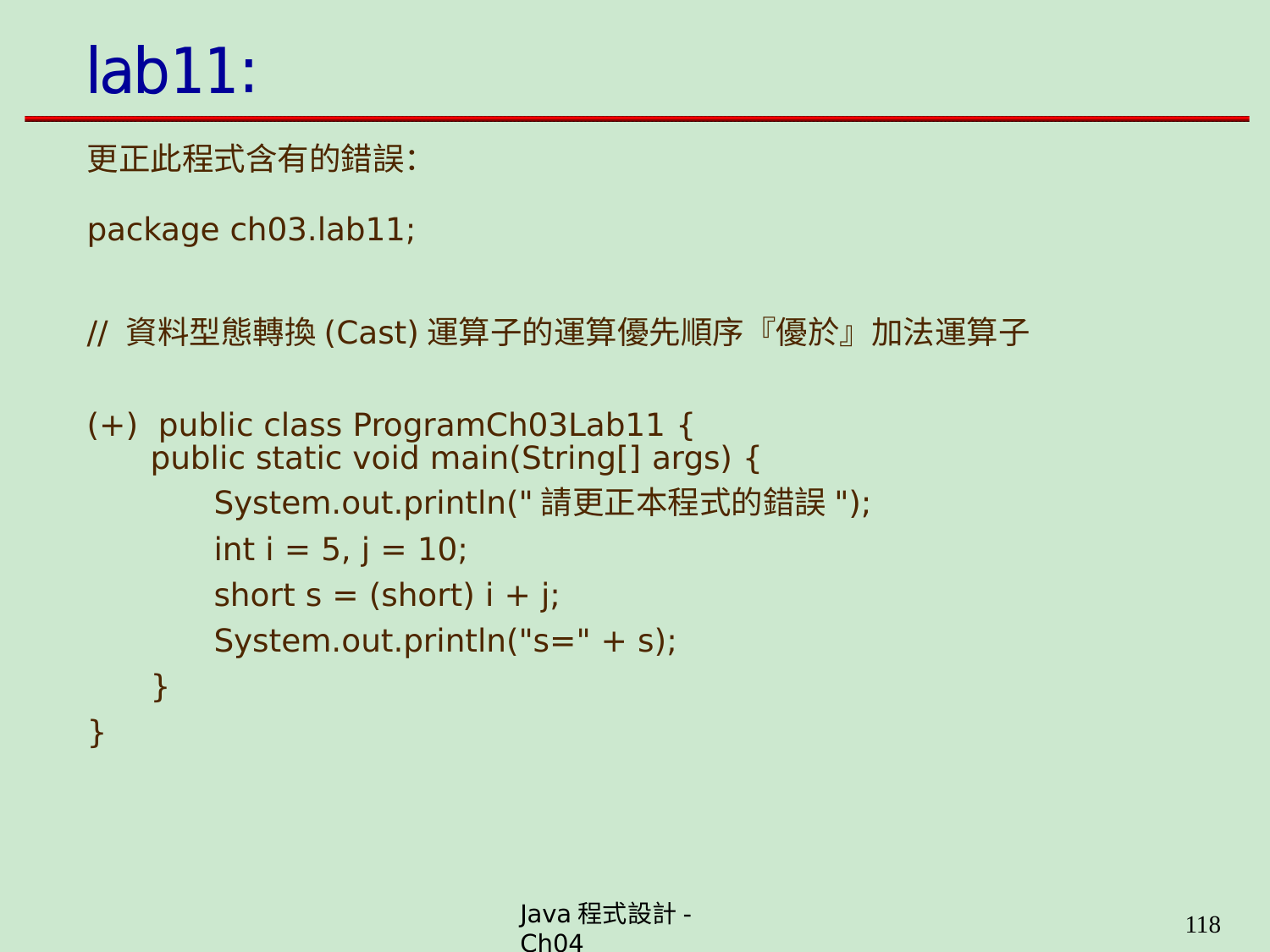

# lab11:
更正此程式含有的錯誤：

package ch03.lab11;
// 資料型態轉換(Cast)運算子的運算優先順序『優於』加法運算子(+)  public class ProgramCh03Lab11 {
public static void main(String[] args) {
System.out.println("請更正本程式的錯誤");
int i = 5, j = 10;
short s = (short) i + j;  System.out.println("s=" + s);
}
}
Java程式設計-Ch04
118